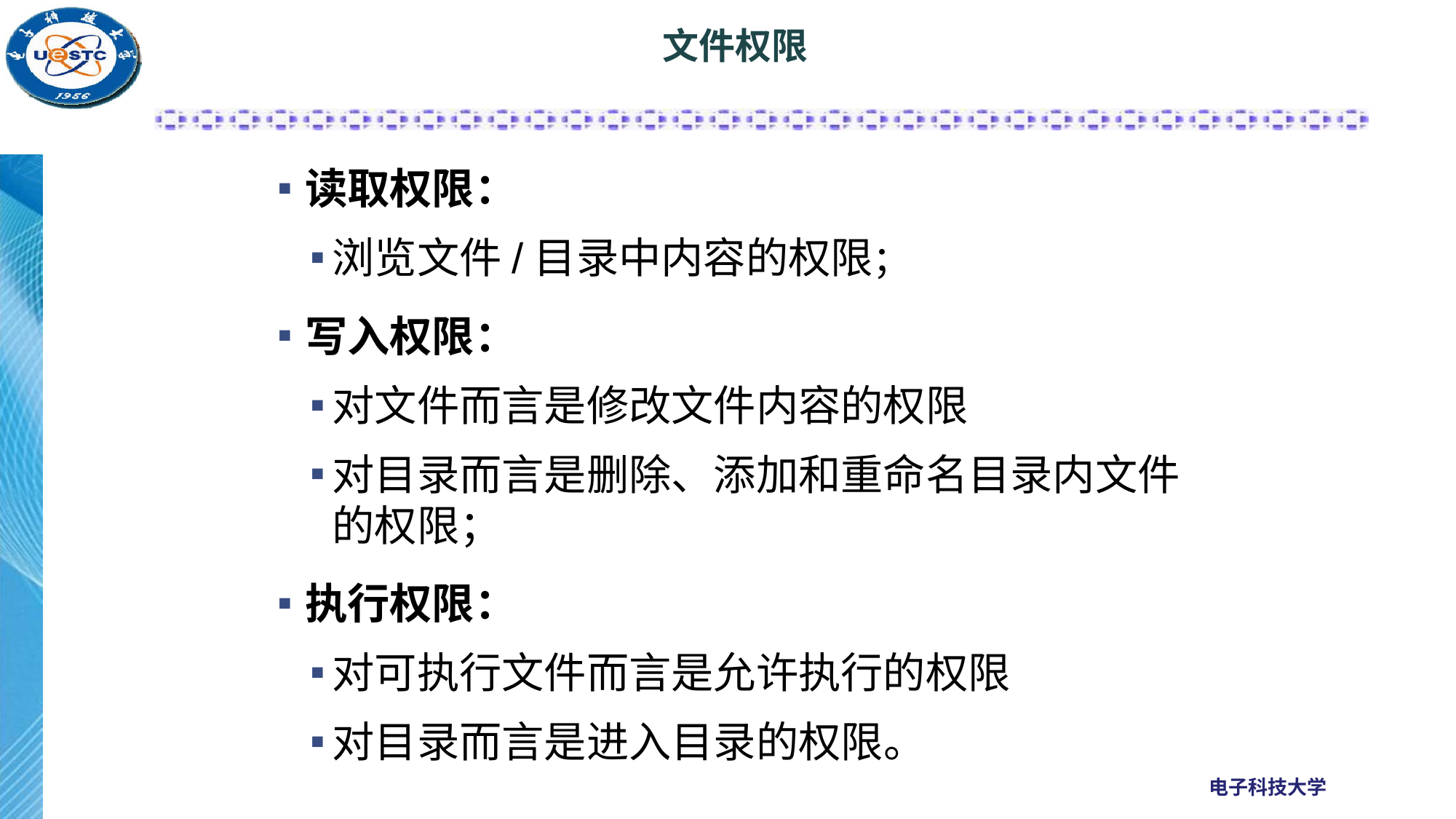

# 文件权限
读取权限：
浏览文件/目录中内容的权限；
写入权限：
对文件而言是修改文件内容的权限
对目录而言是删除、添加和重命名目录内文件的权限；
执行权限：
对可执行文件而言是允许执行的权限
对目录而言是进入目录的权限。